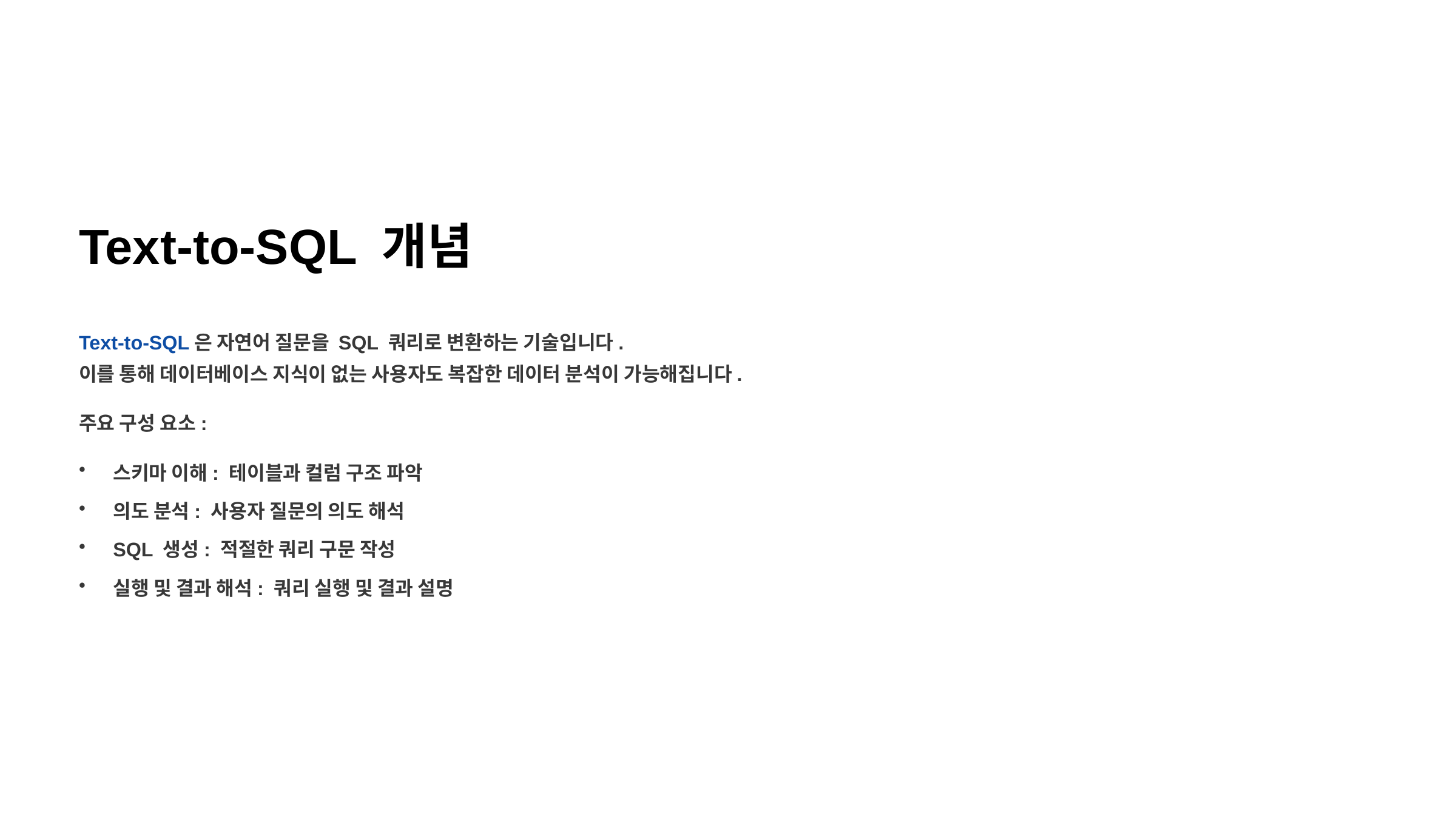

Text-to-SQL 개념
Text-to-SQL은 자연어 질문을 SQL 쿼리로 변환하는 기술입니다.
이를 통해 데이터베이스 지식이 없는 사용자도 복잡한 데이터 분석이 가능해집니다.
주요 구성 요소:
스키마 이해: 테이블과 컬럼 구조 파악
의도 분석: 사용자 질문의 의도 해석
SQL 생성: 적절한 쿼리 구문 작성
실행 및 결과 해석: 쿼리 실행 및 결과 설명